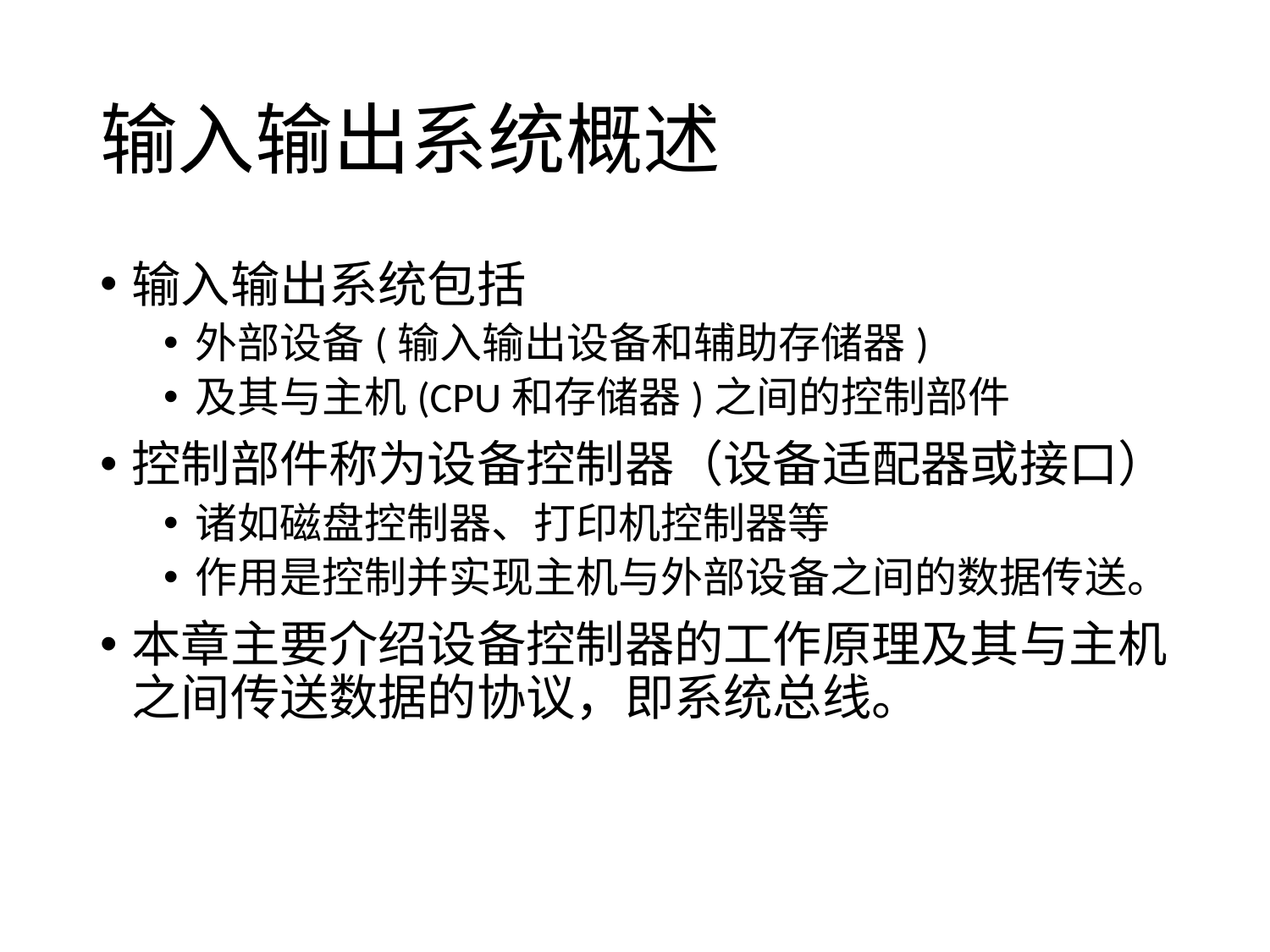

# 输入输出系统概述
输入输出系统包括
外部设备(输入输出设备和辅助存储器)
及其与主机(CPU和存储器)之间的控制部件
控制部件称为设备控制器（设备适配器或接口）
诸如磁盘控制器、打印机控制器等
作用是控制并实现主机与外部设备之间的数据传送。
本章主要介绍设备控制器的工作原理及其与主机之间传送数据的协议，即系统总线。